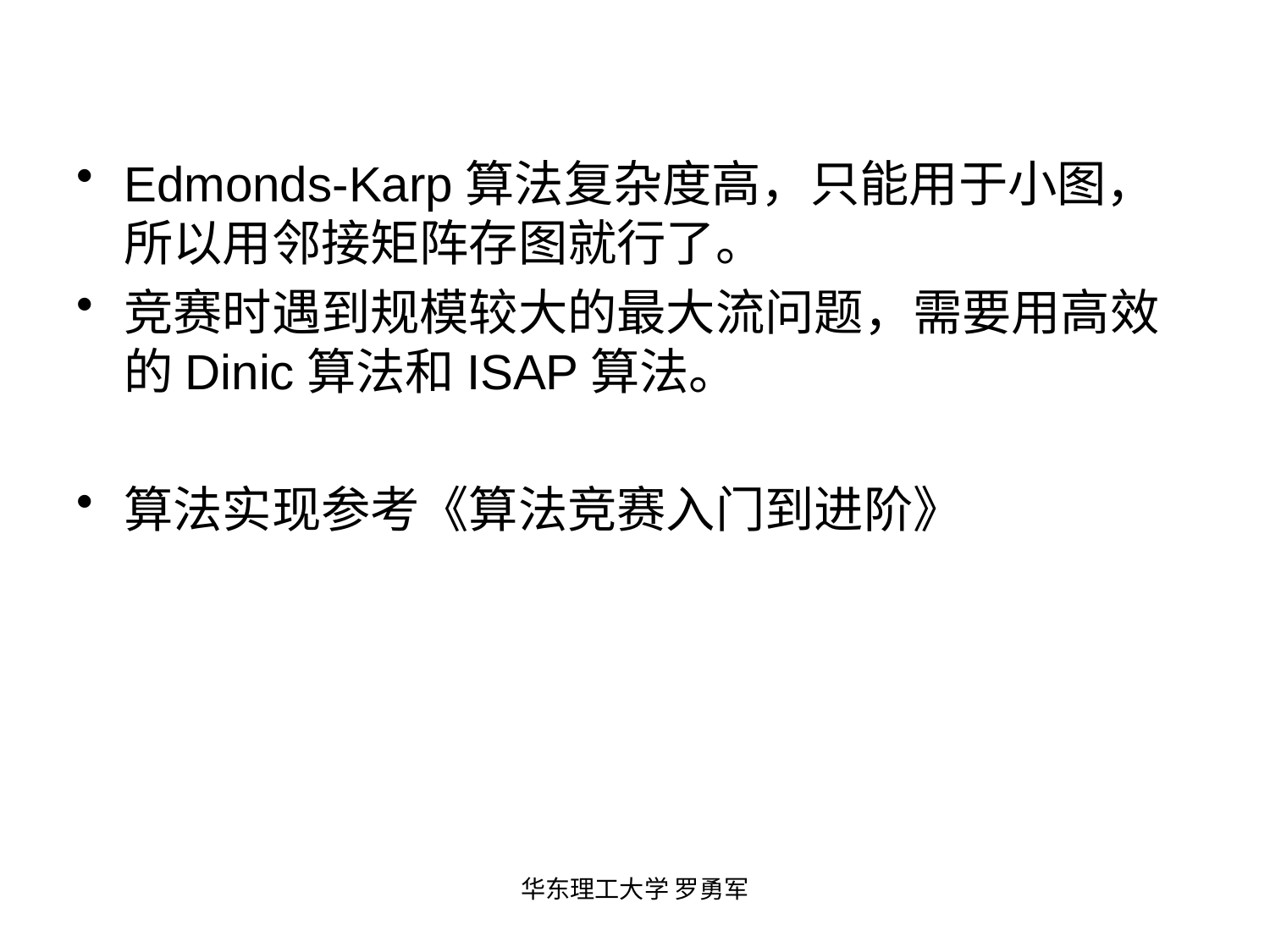

Edmonds-Karp算法复杂度高，只能用于小图，所以用邻接矩阵存图就行了。
竞赛时遇到规模较大的最大流问题，需要用高效的Dinic算法和ISAP算法。

算法实现参考《算法竞赛入门到进阶》

华东理工大学 罗勇军